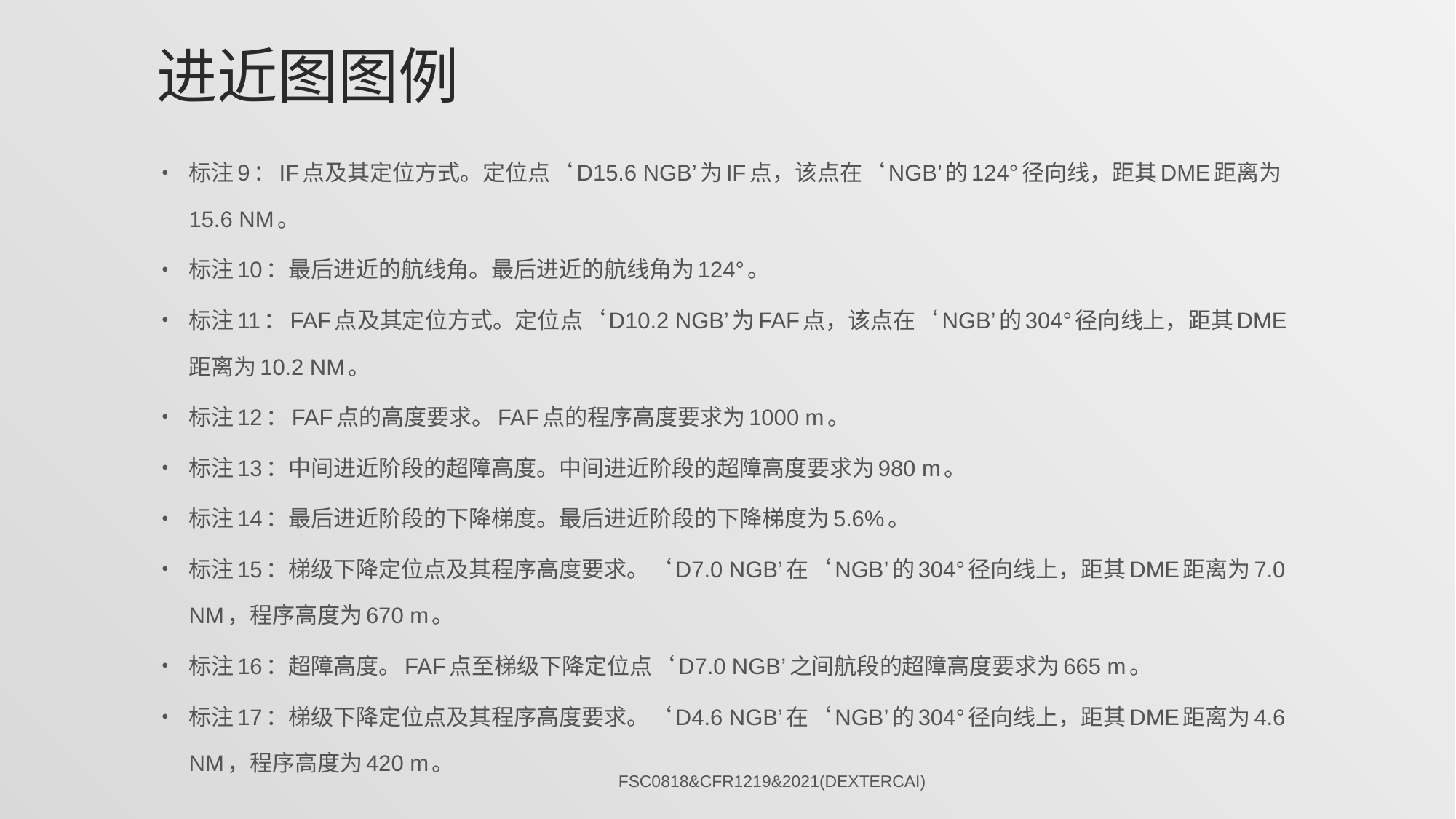

# 进近图图例
标注9：IF点及其定位方式。定位点‘D15.6 NGB’为IF点，该点在‘NGB’的124°径向线，距其DME距离为15.6 NM。
标注10：最后进近的航线角。最后进近的航线角为124°。
标注11：FAF点及其定位方式。定位点‘D10.2 NGB’为FAF点，该点在‘NGB’的304°径向线上，距其DME距离为10.2 NM。
标注12：FAF点的高度要求。FAF点的程序高度要求为1000 m。
标注13：中间进近阶段的超障高度。中间进近阶段的超障高度要求为980 m。
标注14：最后进近阶段的下降梯度。最后进近阶段的下降梯度为5.6%。
标注15：梯级下降定位点及其程序高度要求。‘D7.0 NGB’在‘NGB’的304°径向线上，距其DME距离为7.0 NM，程序高度为670 m。
标注16：超障高度。FAF点至梯级下降定位点‘D7.0 NGB’之间航段的超障高度要求为665 m。
标注17：梯级下降定位点及其程序高度要求。‘D4.6 NGB’在‘NGB’的304°径向线上，距其DME距离为4.6 NM，程序高度为420 m。

FSC0818&CFR1219&2021(DexterCai)